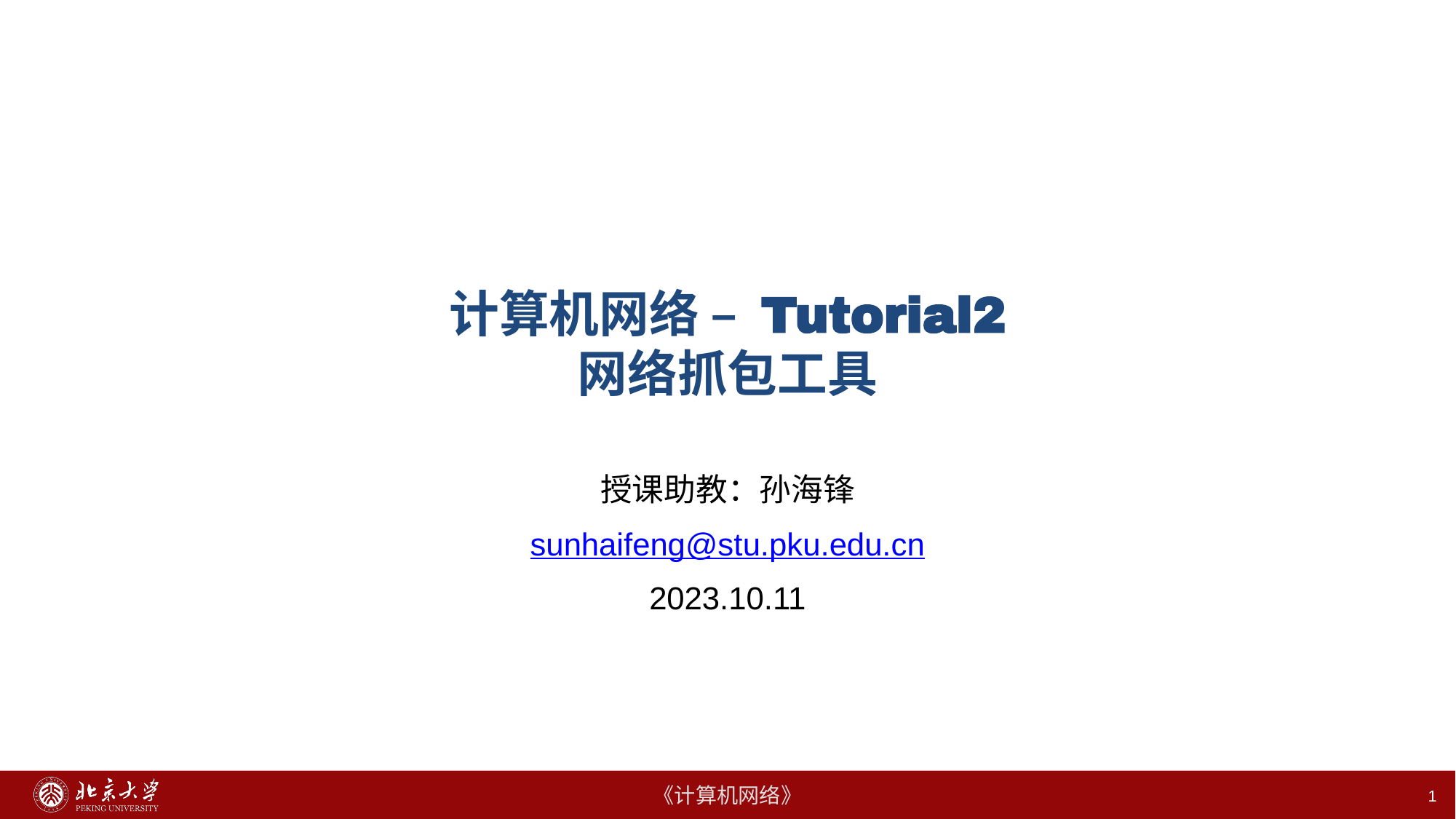

# 计算机网络 – Tutorial2 网络抓包工具
授课助教：孙海锋
sunhaifeng@stu.pku.edu.cn
2023.10.11
1